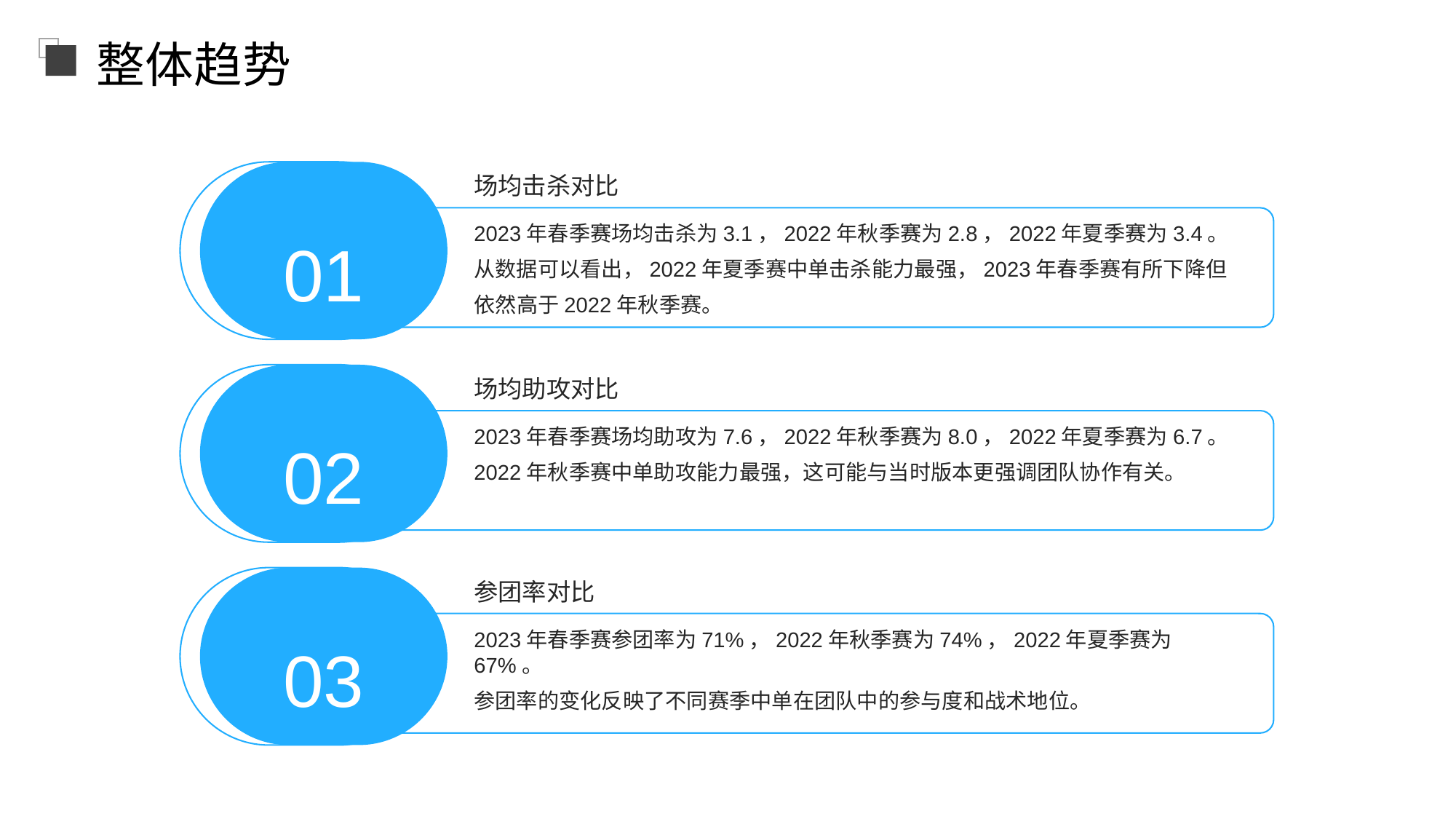

整体趋势

场均击杀对比

01

2023年春季赛场均击杀为3.1，2022年秋季赛为2.8，2022年夏季赛为3.4。
从数据可以看出，2022年夏季赛中单击杀能力最强，2023年春季赛有所下降但依然高于2022年秋季赛。
场均助攻对比

02

2023年春季赛场均助攻为7.6，2022年秋季赛为8.0，2022年夏季赛为6.7。
2022年秋季赛中单助攻能力最强，这可能与当时版本更强调团队协作有关。
参团率对比

03

2023年春季赛参团率为71%，2022年秋季赛为74%，2022年夏季赛为67%。
参团率的变化反映了不同赛季中单在团队中的参与度和战术地位。